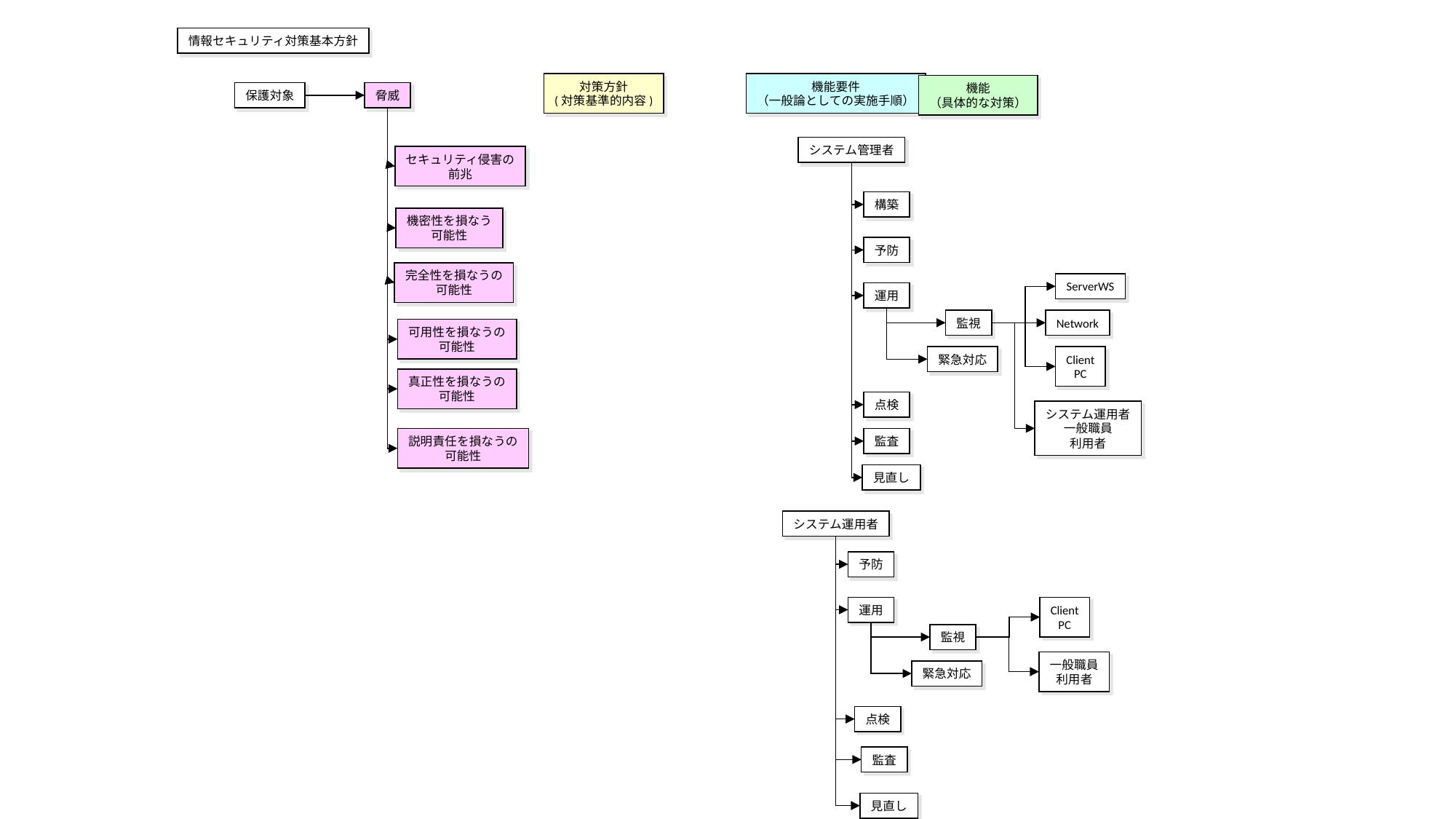

# 脅威に対する対策機能の関係
情報セキュリティ対策基本方針
対策方針
(対策基準的内容)
機能要件
（一般論としての実施手順）
機能
（具体的な対策）
保護対象
脅威
システム管理者
セキュリティ侵害の
前兆
構築
機密性を損なう
可能性
予防
完全性を損なうの
可能性
ServerWS
運用
監視
Network
可用性を損なうの
可能性
緊急対応
Client
PC
真正性を損なうの
可能性
点検
システム運用者
一般職員
利用者
監査
説明責任を損なうの
可能性
見直し
システム運用者
予防
運用
Client
PC
監視
一般職員
利用者
緊急対応
点検
監査
見直し